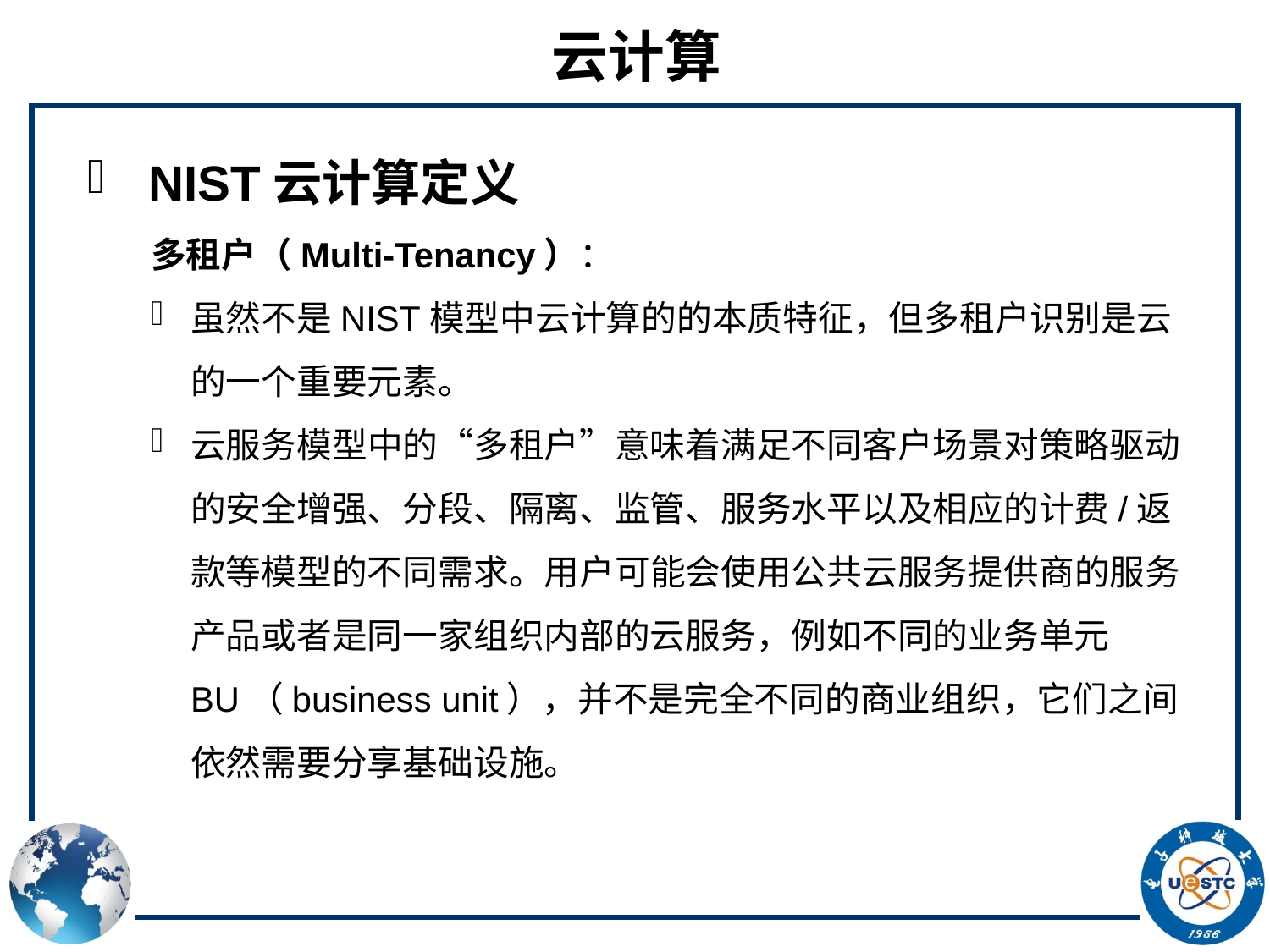

# 云计算
 NIST云计算定义
多租户（Multi-Tenancy）：
虽然不是NIST模型中云计算的的本质特征，但多租户识别是云的一个重要元素。
云服务模型中的“多租户”意味着满足不同客户场景对策略驱动的安全增强、分段、隔离、监管、服务水平以及相应的计费/返款等模型的不同需求。用户可能会使用公共云服务提供商的服务产品或者是同一家组织内部的云服务，例如不同的业务单元BU（business unit），并不是完全不同的商业组织，它们之间依然需要分享基础设施。